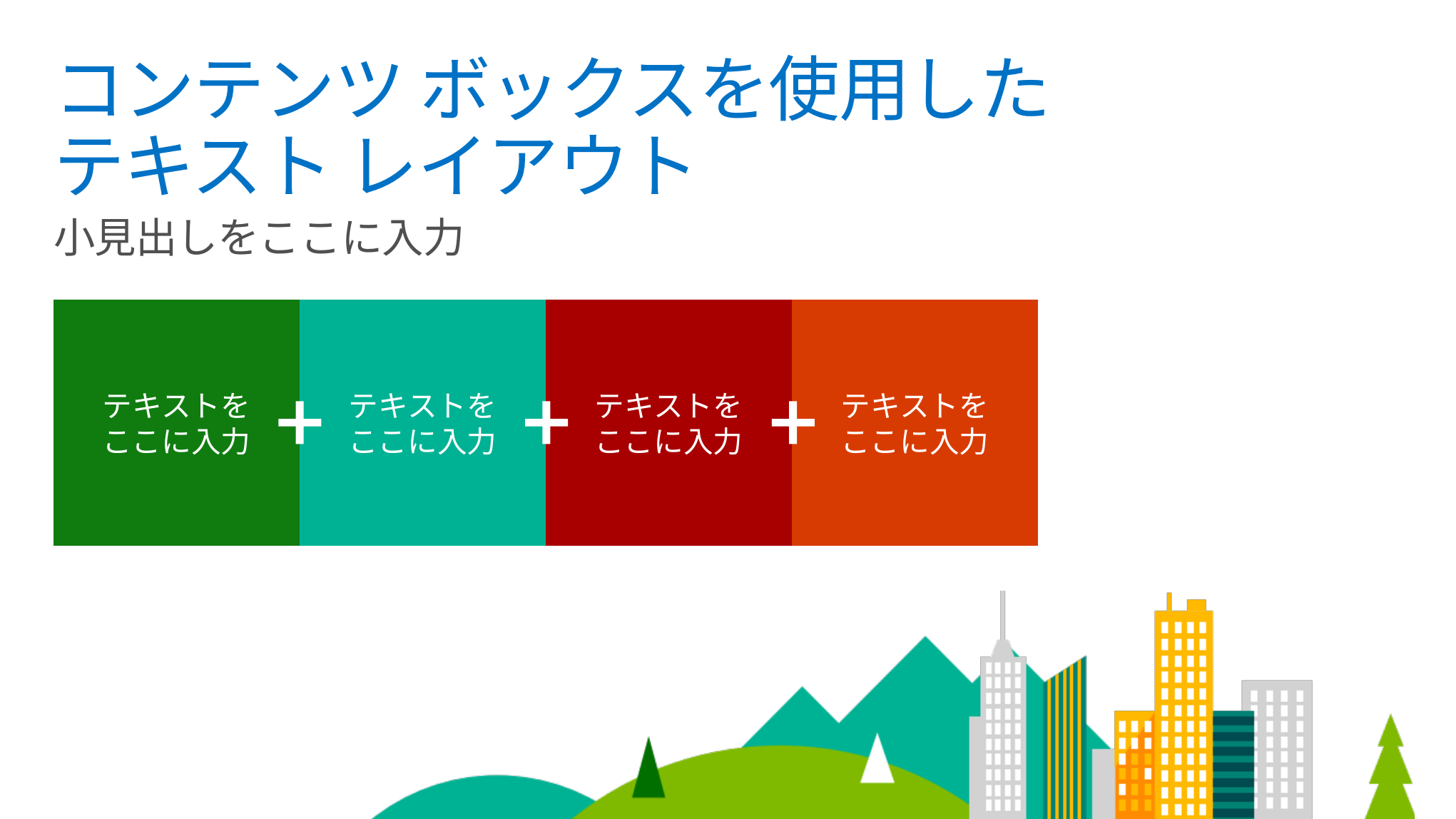

# コンテンツ ボックスを使用した テキスト レイアウト
小見出しをここに入力
テキストをここに入力
テキストをここに入力
テキストをここに入力
テキストをここに入力